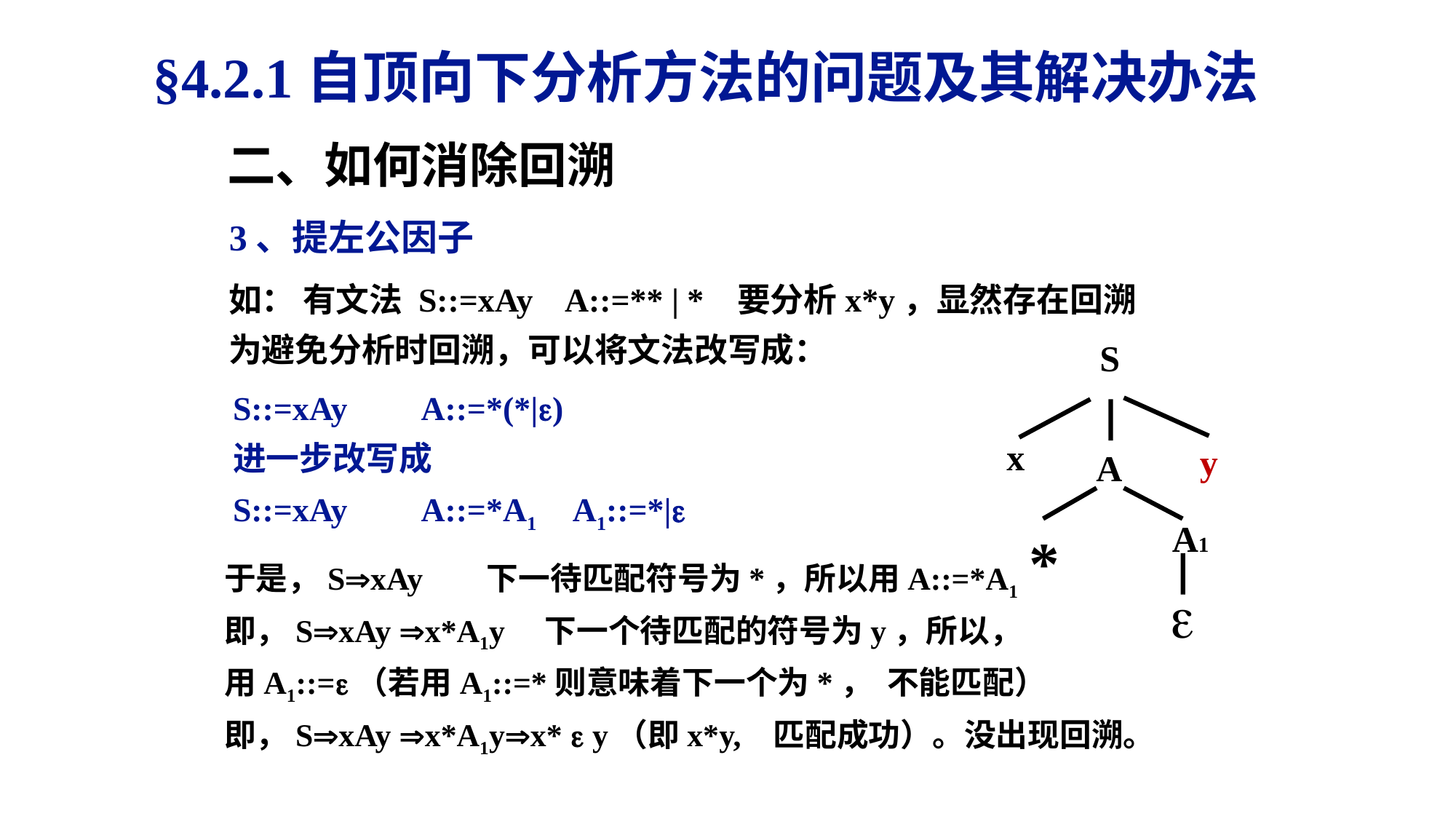

§4.2.1自顶向下分析方法的问题及其解决办法
二、如何消除回溯
3、提左公因子
如： 有文法 S::=xAy    A::=** | *   要分析x*y，显然存在回溯
为避免分析时回溯，可以将文法改写成：
S

x
y
A

A1
*

ε
S::=xAy         A::=*(*|ε)
进一步改写成
S::=xAy         A::=*A1       A1::=*|ε
于是，S⇒xAy       下一待匹配符号为*，所以用A::=*A1
即，S⇒xAy ⇒x*A1y    下一个待匹配的符号为y，所以，
用A1::=ε（若用A1::=*则意味着下一个为*，  不能匹配）
即，S⇒xAy ⇒x*A1y⇒x* ε y（即x*y,   匹配成功）。没出现回溯。